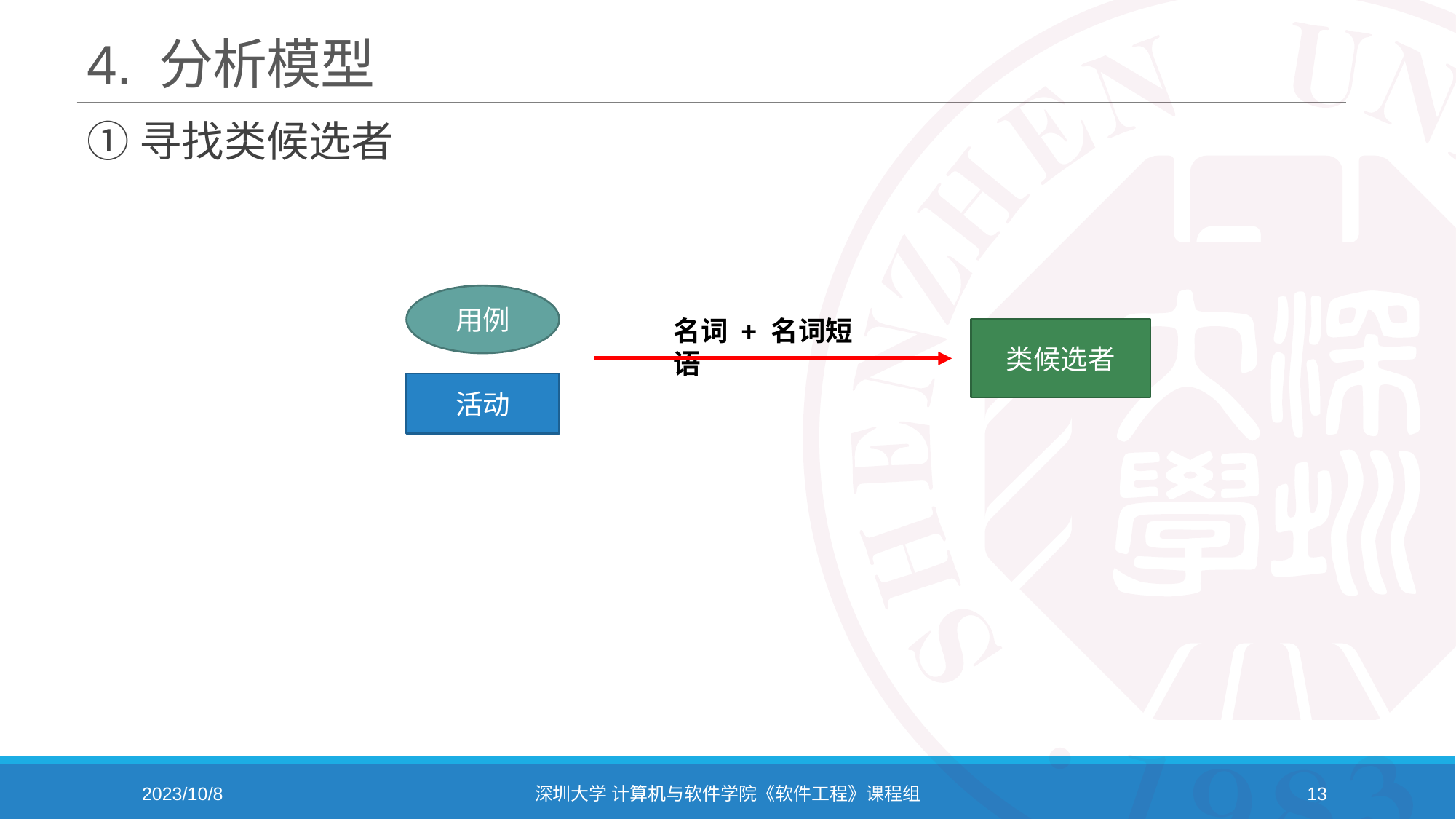

# 4. 分析模型
①寻找类候选者

用例
名词 + 名词短语
类候选者
活动
2023/10/8
深圳大学 计算机与软件学院《软件工程》课程组
13